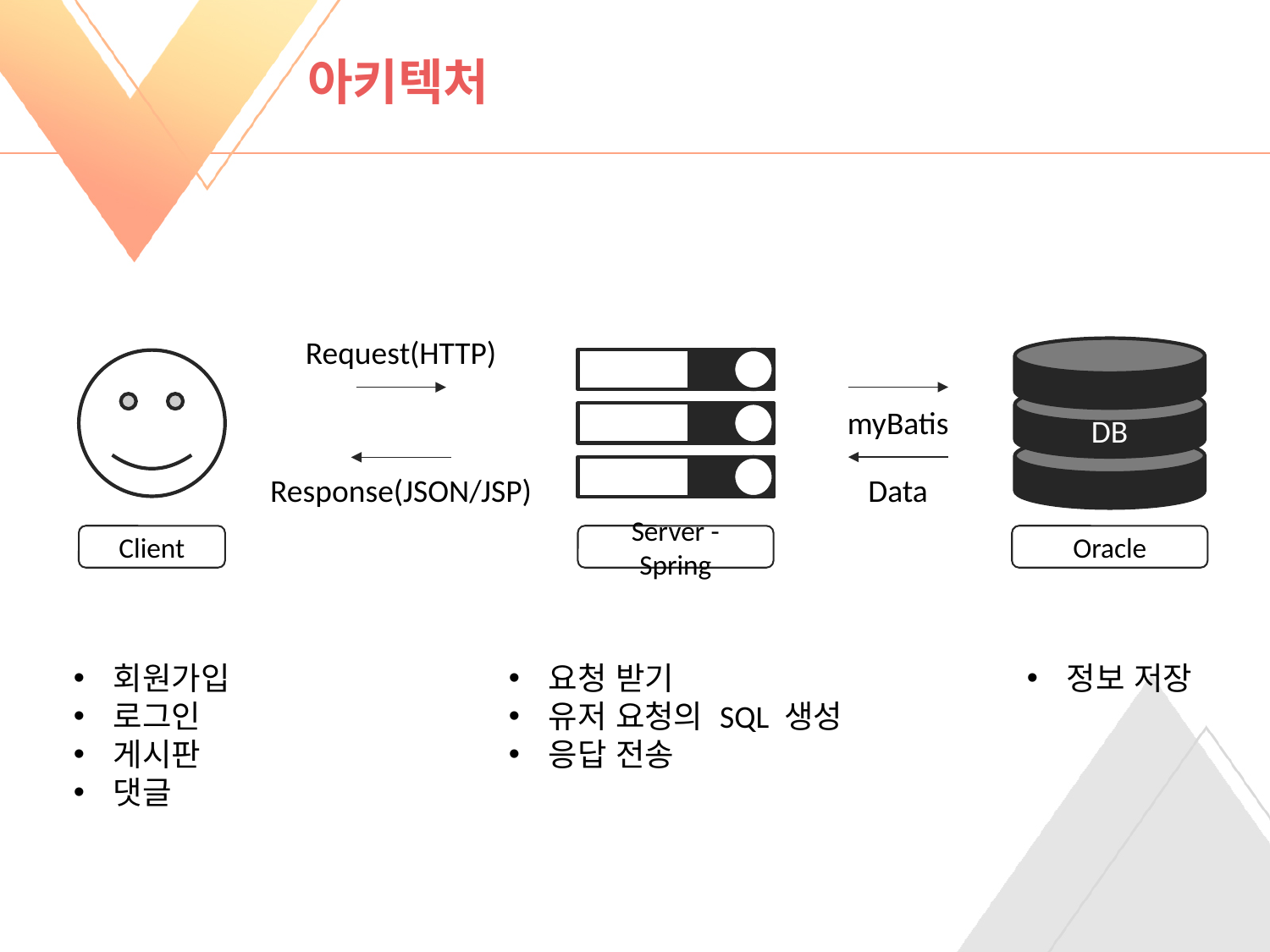

# 아키텍처
Request(HTTP)

DB

Oracle

Server - Spring

myBatis
Response(JSON/JSP)
Data
Client
회원가입
로그인
게시판
댓글
요청 받기
유저 요청의 SQL 생성
응답 전송
정보 저장